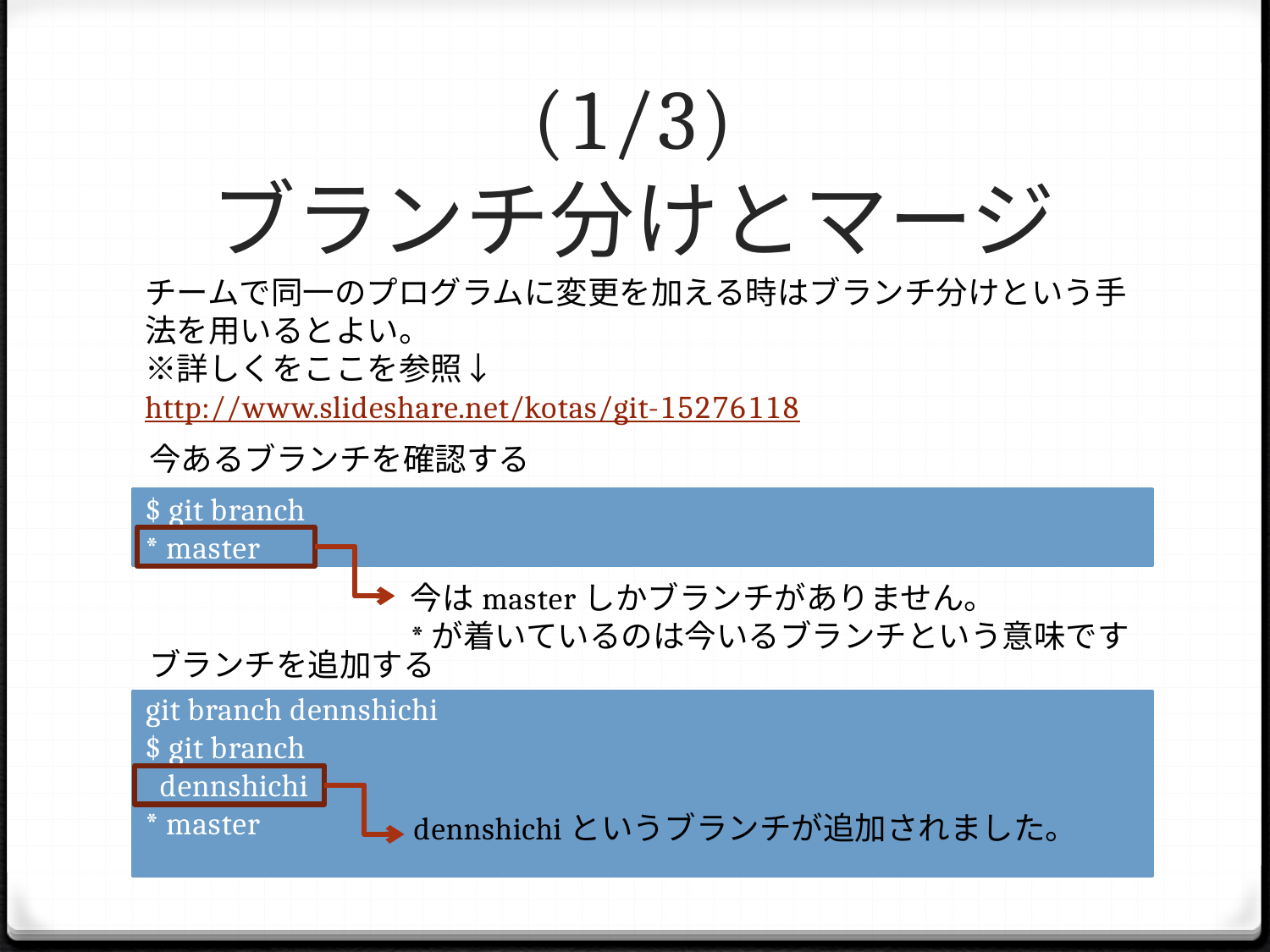

# (1/3) ブランチ分けとマージ
チームで同一のプログラムに変更を加える時はブランチ分けという手法を用いるとよい。
※詳しくをここを参照↓
http://www.slideshare.net/kotas/git-15276118
今あるブランチを確認する
$ git branch
* master

今はmasterしかブランチがありません。
*が着いているのは今いるブランチという意味です
ブランチを追加する
git branch dennshichi
$ git branch
  dennshichi
* master

dennshichiというブランチが追加されました。